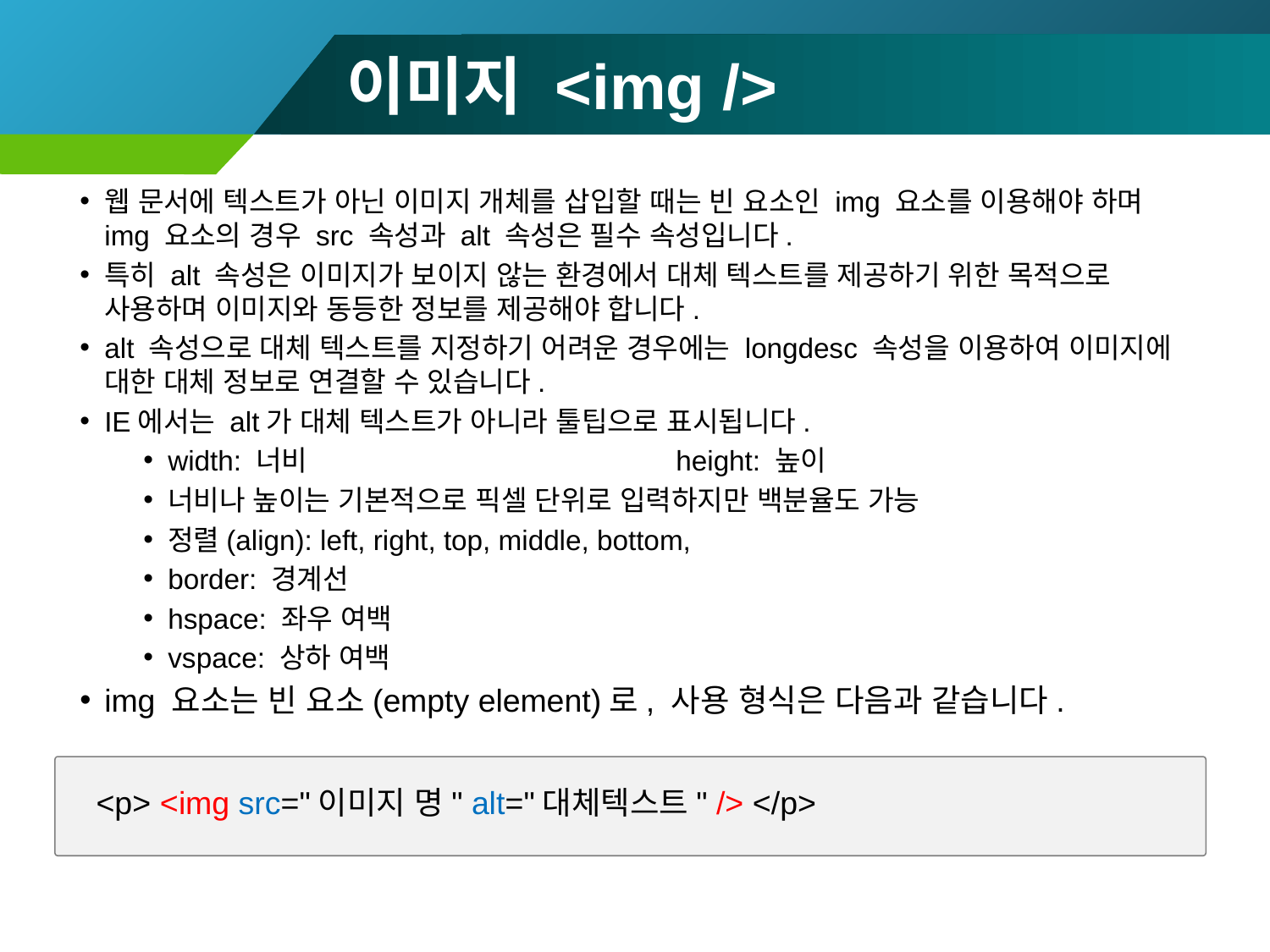

# 이미지 <img />
웹 문서에 텍스트가 아닌 이미지 개체를 삽입할 때는 빈 요소인 img 요소를 이용해야 하며 img 요소의 경우 src 속성과 alt 속성은 필수 속성입니다.
특히 alt 속성은 이미지가 보이지 않는 환경에서 대체 텍스트를 제공하기 위한 목적으로 사용하며 이미지와 동등한 정보를 제공해야 합니다.
alt 속성으로 대체 텍스트를 지정하기 어려운 경우에는 longdesc 속성을 이용하여 이미지에 대한 대체 정보로 연결할 수 있습니다.
IE에서는 alt가 대체 텍스트가 아니라 툴팁으로 표시됩니다.
width: 너비			height: 높이
너비나 높이는 기본적으로 픽셀 단위로 입력하지만 백분율도 가능
정렬(align): left, right, top, middle, bottom,
border: 경계선
hspace: 좌우 여백
vspace: 상하 여백
img 요소는 빈 요소(empty element)로, 사용 형식은 다음과 같습니다.

 <p> <img src="이미지 명" alt="대체텍스트" /> </p>